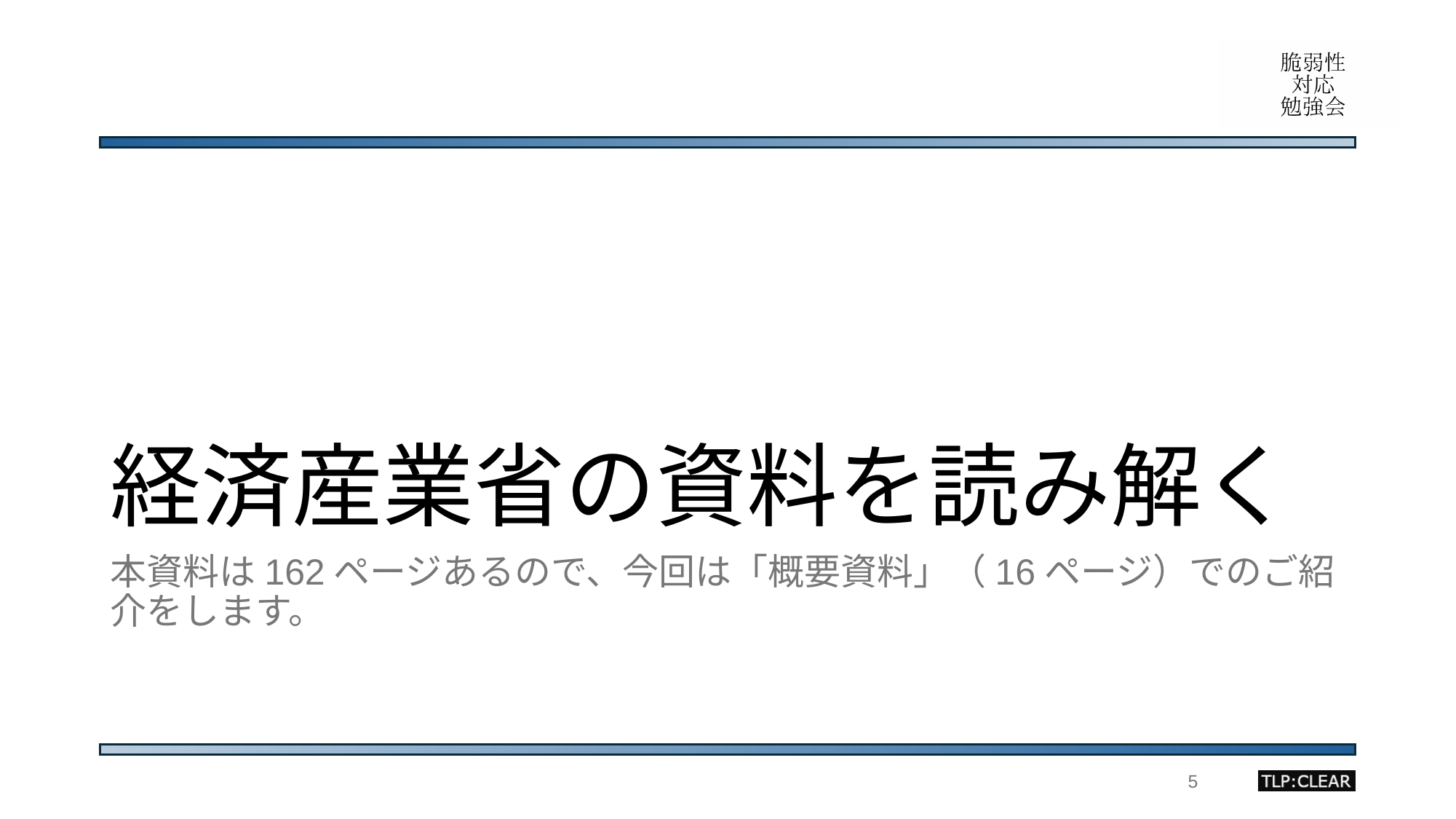

# 経済産業省の資料を読み解く
本資料は162ページあるので、今回は「概要資料」（16ページ）でのご紹介をします。
5